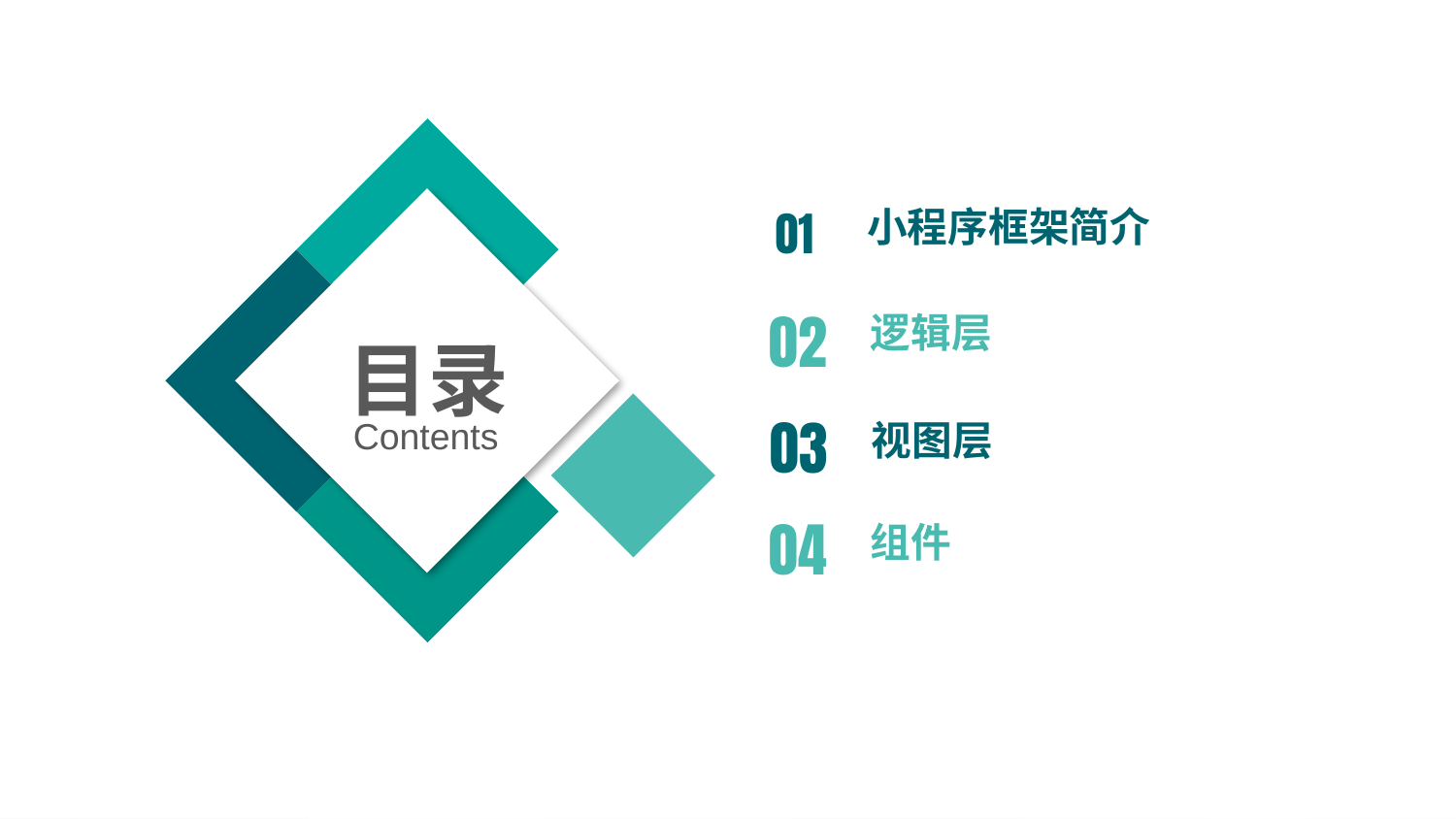

01
小程序框架简介
逻辑层
02
目录
Contents
03
视图层
组件
04